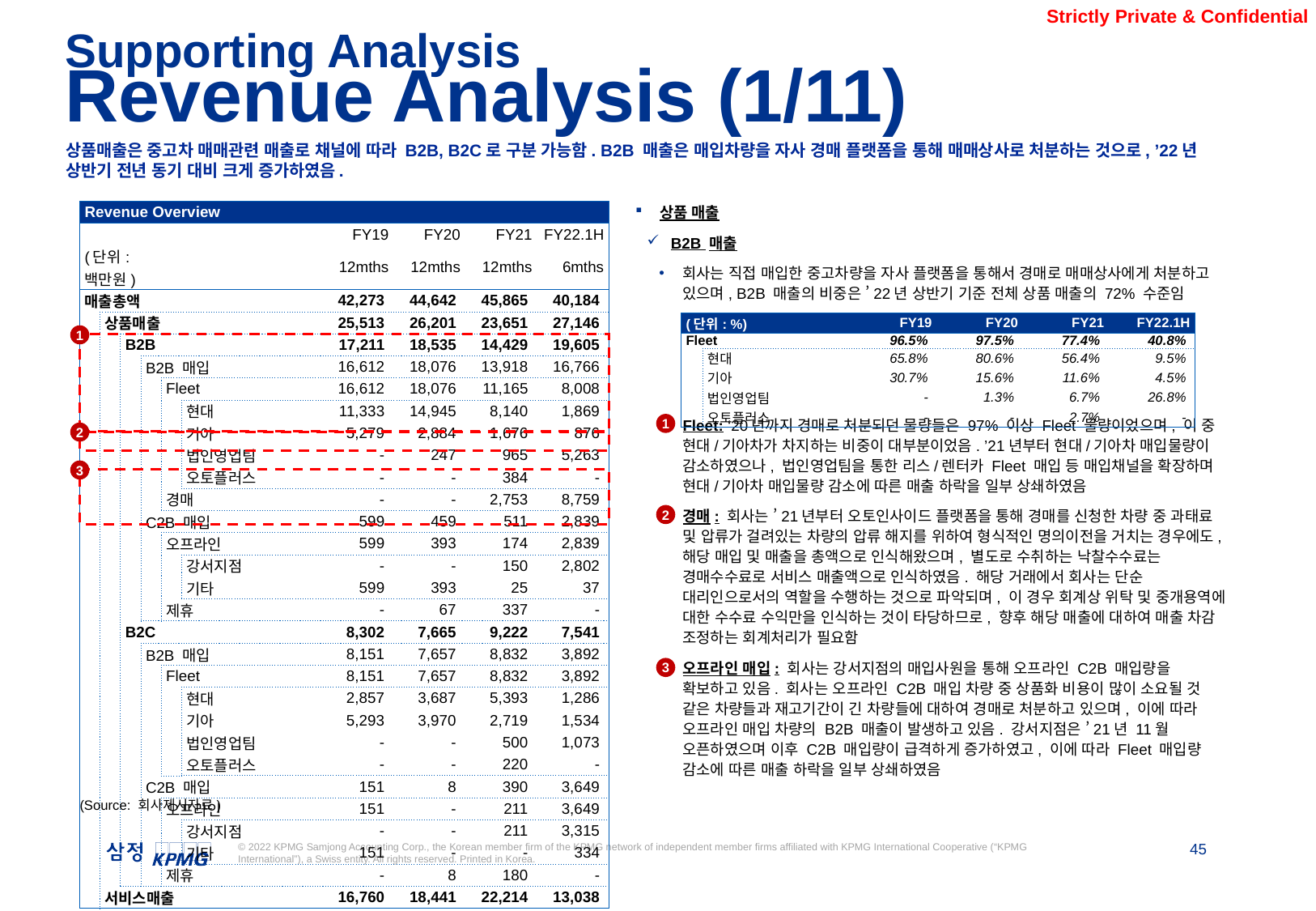

Supporting Analysis
Revenue Analysis (1/11)
상품매출은 중고차 매매관련 매출로 채널에 따라 B2B, B2C로 구분 가능함. B2B 매출은 매입차량을 자사 경매 플랫폼을 통해 매매상사로 처분하는 것으로, ’22년 상반기 전년 동기 대비 크게 증가하였음.
상품 매출
B2B 매출
회사는 직접 매입한 중고차량을 자사 플랫폼을 통해서 경매로 매매상사에게 처분하고 있으며, B2B 매출의 비중은 ’22년 상반기 기준 전체 상품 매출의 72% 수준임

Fleet: ‘20년까지 경매로 처분되던 물량들은 97% 이상 Fleet 물량이었으며, 이 중 현대/기아차가 차지하는 비중이 대부분이었음. ’21년부터 현대/기아차 매입물량이 감소하였으나, 법인영업팀을 통한 리스/렌터카 Fleet 매입 등 매입채널을 확장하며 현대/기아차 매입물량 감소에 따른 매출 하락을 일부 상쇄하였음
경매: 회사는 ’21년부터 오토인사이드 플랫폼을 통해 경매를 신청한 차량 중 과태료 및 압류가 걸려있는 차량의 압류 해지를 위하여 형식적인 명의이전을 거치는 경우에도, 해당 매입 및 매출을 총액으로 인식해왔으며, 별도로 수취하는 낙찰수수료는 경매수수료로 서비스 매출액으로 인식하였음. 해당 거래에서 회사는 단순 대리인으로서의 역할을 수행하는 것으로 파악되며, 이 경우 회계상 위탁 및 중개용역에 대한 수수료 수익만을 인식하는 것이 타당하므로, 향후 해당 매출에 대하여 매출 차감 조정하는 회계처리가 필요함
오프라인 매입: 회사는 강서지점의 매입사원을 통해 오프라인 C2B 매입량을 확보하고 있음. 회사는 오프라인 C2B 매입 차량 중 상품화 비용이 많이 소요될 것 같은 차량들과 재고기간이 긴 차량들에 대하여 경매로 처분하고 있으며, 이에 따라 오프라인 매입 차량의 B2B 매출이 발생하고 있음. 강서지점은 ’21년 11월 오픈하였으며 이후 C2B 매입량이 급격하게 증가하였고, 이에 따라 Fleet 매입량 감소에 따른 매출 하락을 일부 상쇄하였음
| Revenue Overview |  |  |  |  |  |  |  |  |  |  |
| --- | --- | --- | --- | --- | --- | --- | --- | --- | --- | --- |
|  |  |  |  |  |  |  | FY19 | FY20 | FY21 | FY22.1H |
| (단위: 백만원) |  |  |  |  |  |  | 12mths | 12mths | 12mths | 6mths |
| 매출총액 |  |  |  |  |  |  | 42,273 | 44,642 | 45,865 | 40,184 |
|  | 상품매출 |  |  |  |  |  | 25,513 | 26,201 | 23,651 | 27,146 |
|  |  | B2B |  |  |  |  | 17,211 | 18,535 | 14,429 | 19,605 |
|  |  |  | B2B 매입 |  |  |  | 16,612 | 18,076 | 13,918 | 16,766 |
|  |  |  |  | Fleet |  |  | 16,612 | 18,076 | 11,165 | 8,008 |
|  |  |  |  |  | 현대 |  | 11,333 | 14,945 | 8,140 | 1,869 |
|  |  |  |  |  | 기아 |  | 5,279 | 2,884 | 1,676 | 876 |
|  |  |  |  |  | 법인영업팀 |  | - | 247 | 965 | 5,263 |
|  |  |  |  |  | 오토플러스 |  | - | - | 384 | - |
|  |  |  |  | 경매 |  |  | - | - | 2,753 | 8,759 |
|  |  |  | C2B 매입 |  |  |  | 599 | 459 | 511 | 2,839 |
|  |  |  |  | 오프라인 |  |  | 599 | 393 | 174 | 2,839 |
|  |  |  |  |  | 강서지점 |  | - | - | 150 | 2,802 |
|  |  |  |  |  | 기타 |  | 599 | 393 | 25 | 37 |
|  |  |  |  | 제휴 |  |  | - | 67 | 337 | - |
|  |  | B2C |  |  |  |  | 8,302 | 7,665 | 9,222 | 7,541 |
|  |  |  | B2B 매입 |  |  |  | 8,151 | 7,657 | 8,832 | 3,892 |
|  |  |  |  | Fleet |  |  | 8,151 | 7,657 | 8,832 | 3,892 |
|  |  |  |  |  | 현대 |  | 2,857 | 3,687 | 5,393 | 1,286 |
|  |  |  |  |  | 기아 |  | 5,293 | 3,970 | 2,719 | 1,534 |
|  |  |  |  |  | 법인영업팀 |  | - | - | 500 | 1,073 |
|  |  |  |  |  | 오토플러스 |  | - | - | 220 | - |
|  |  |  | C2B 매입 |  |  |  | 151 | 8 | 390 | 3,649 |
|  |  |  |  | 오프라인 |  |  | 151 | - | 211 | 3,649 |
|  |  |  |  |  | 강서지점 |  | - | - | 211 | 3,315 |
|  |  |  |  |  | 기타 |  | 151 | - | - | 334 |
|  |  |  |  | 제휴 |  |  | - | 8 | 180 | - |
|  | 서비스매출 |  |  |  |  |  | 16,760 | 18,441 | 22,214 | 13,038 |
| (단위: %) |  |  | FY19 | FY20 | FY21 | FY22.1H |
| --- | --- | --- | --- | --- | --- | --- |
| Fleet |  |  | 96.5% | 97.5% | 77.4% | 40.8% |
|  | 현대 |  | 65.8% | 80.6% | 56.4% | 9.5% |
|  | 기아 |  | 30.7% | 15.6% | 11.6% | 4.5% |
|  | 법인영업팀 |  | - | 1.3% | 6.7% | 26.8% |
|  | 오토플러스 |  | - | - | 2.7% | - |
1

1
2

3

2
3
(Source: 회사제시자료)